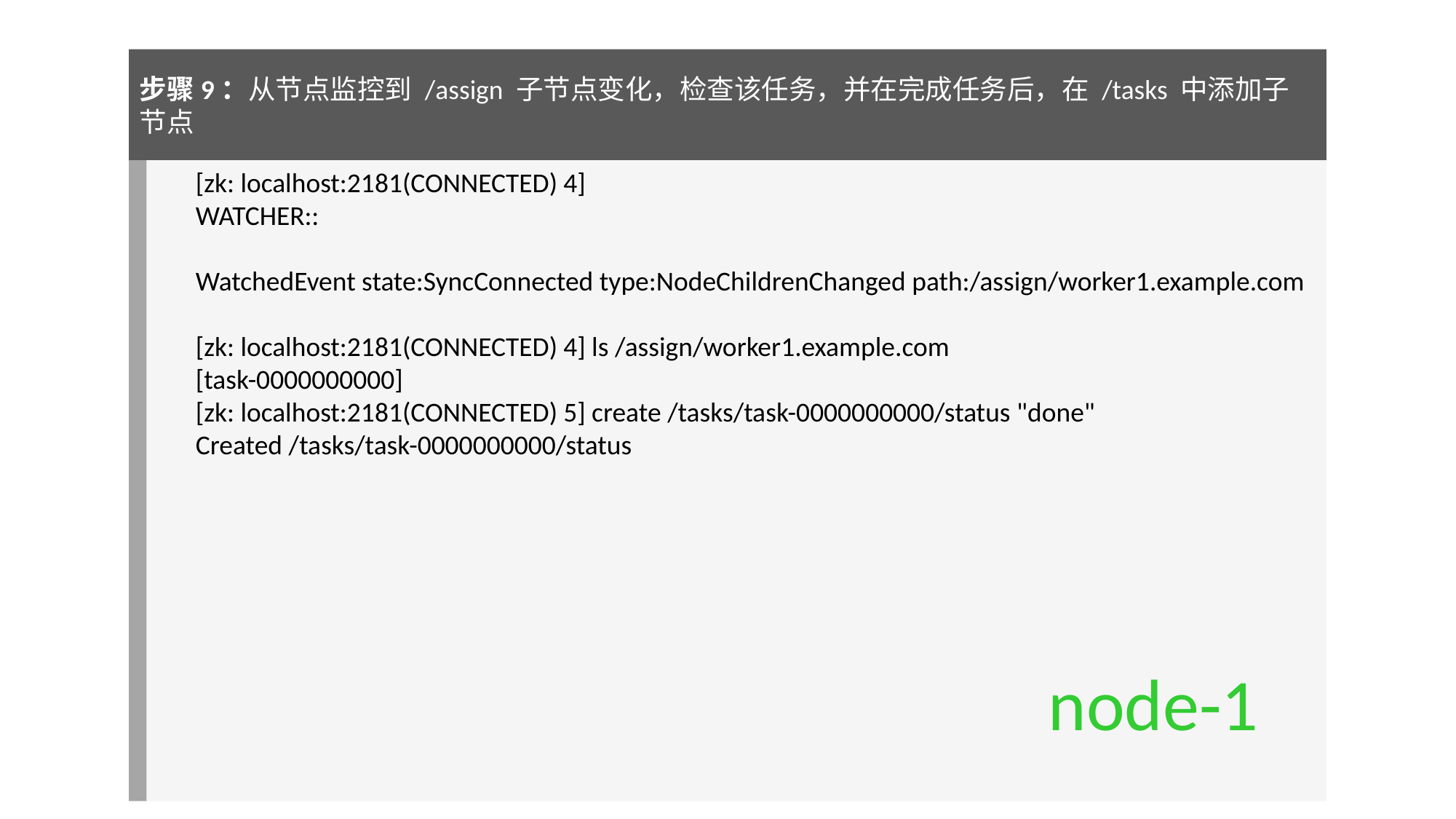

步骤9：从节点监控到 /assign 子节点变化，检查该任务，并在完成任务后，在 /tasks 中添加子节点

[zk: localhost:2181(CONNECTED) 4]
WATCHER::
WatchedEvent state:SyncConnected type:NodeChildrenChanged path:/assign/worker1.example.com
[zk: localhost:2181(CONNECTED) 4] ls /assign/worker1.example.com
[task-0000000000]
[zk: localhost:2181(CONNECTED) 5] create /tasks/task-0000000000/status "done"
Created /tasks/task-0000000000/status
node-1